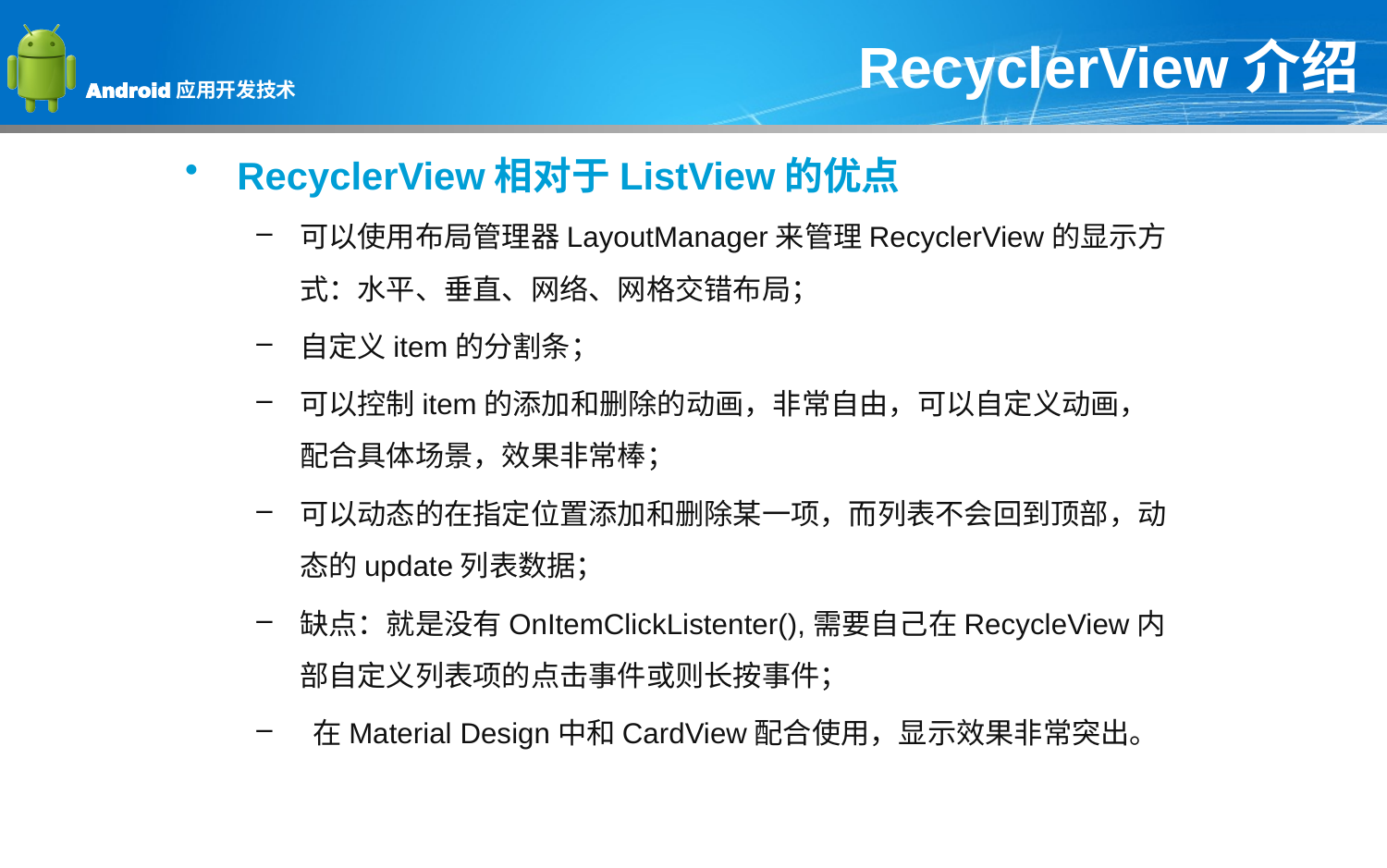

RecyclerView介绍
RecyclerView相对于ListView的优点
可以使用布局管理器LayoutManager来管理RecyclerView的显示方式：水平、垂直、网络、网格交错布局；
自定义item的分割条；
可以控制item的添加和删除的动画，非常自由，可以自定义动画，配合具体场景，效果非常棒；
可以动态的在指定位置添加和删除某一项，而列表不会回到顶部，动态的update列表数据；
缺点：就是没有OnItemClickListenter(),需要自己在RecycleView内部自定义列表项的点击事件或则长按事件；
 在Material Design中和CardView配合使用，显示效果非常突出。